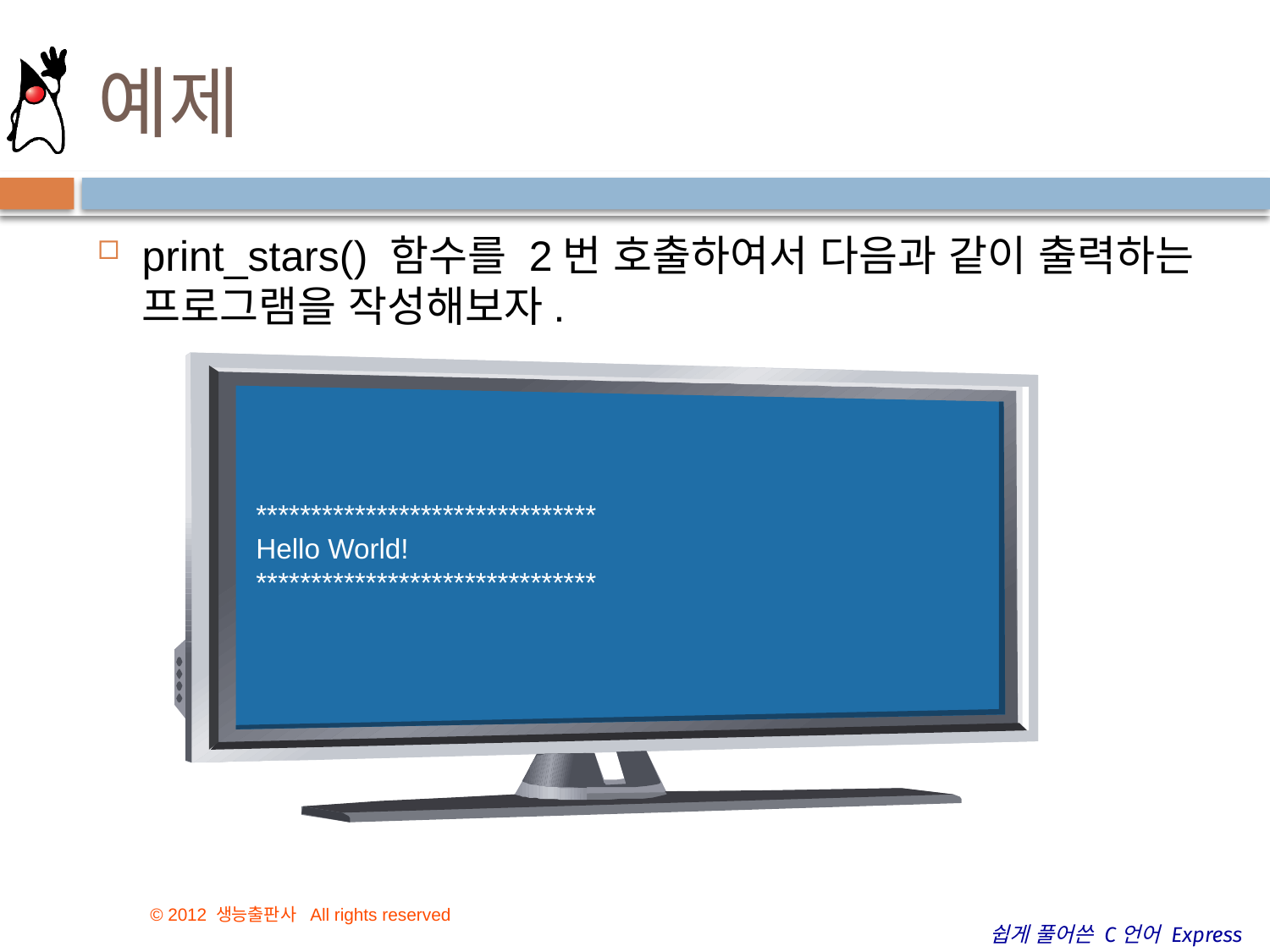

# 예제
print_stars() 함수를 2번 호출하여서 다음과 같이 출력하는 프로그램을 작성해보자.

*******************************
Hello World!
*******************************